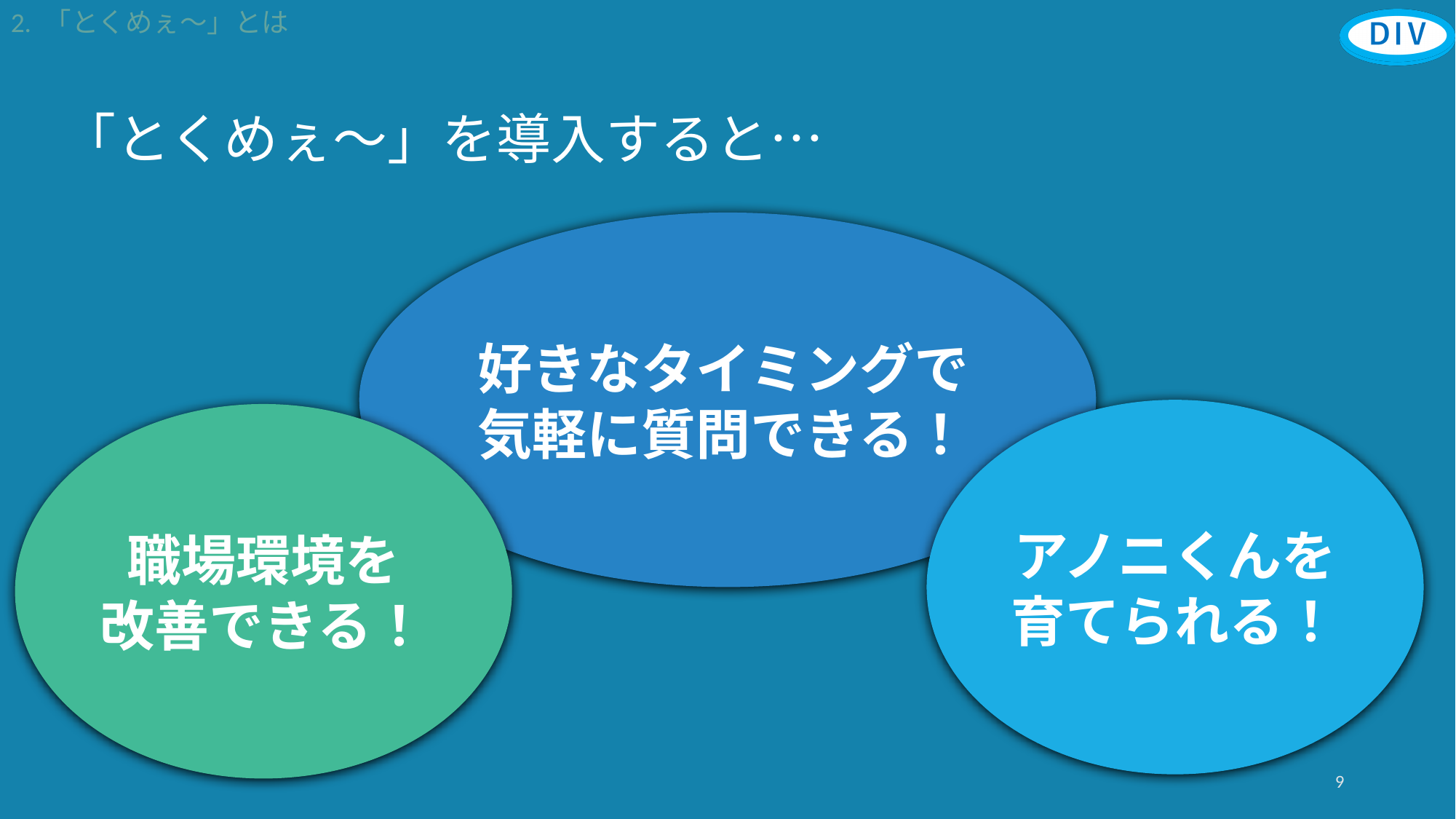

2. 「とくめぇ～」とは
「とくめぇ～」を導入すると…
好きなタイミングで
気軽に質問できる！
アノニくんを
育てられる！
職場環境を
改善できる！
9